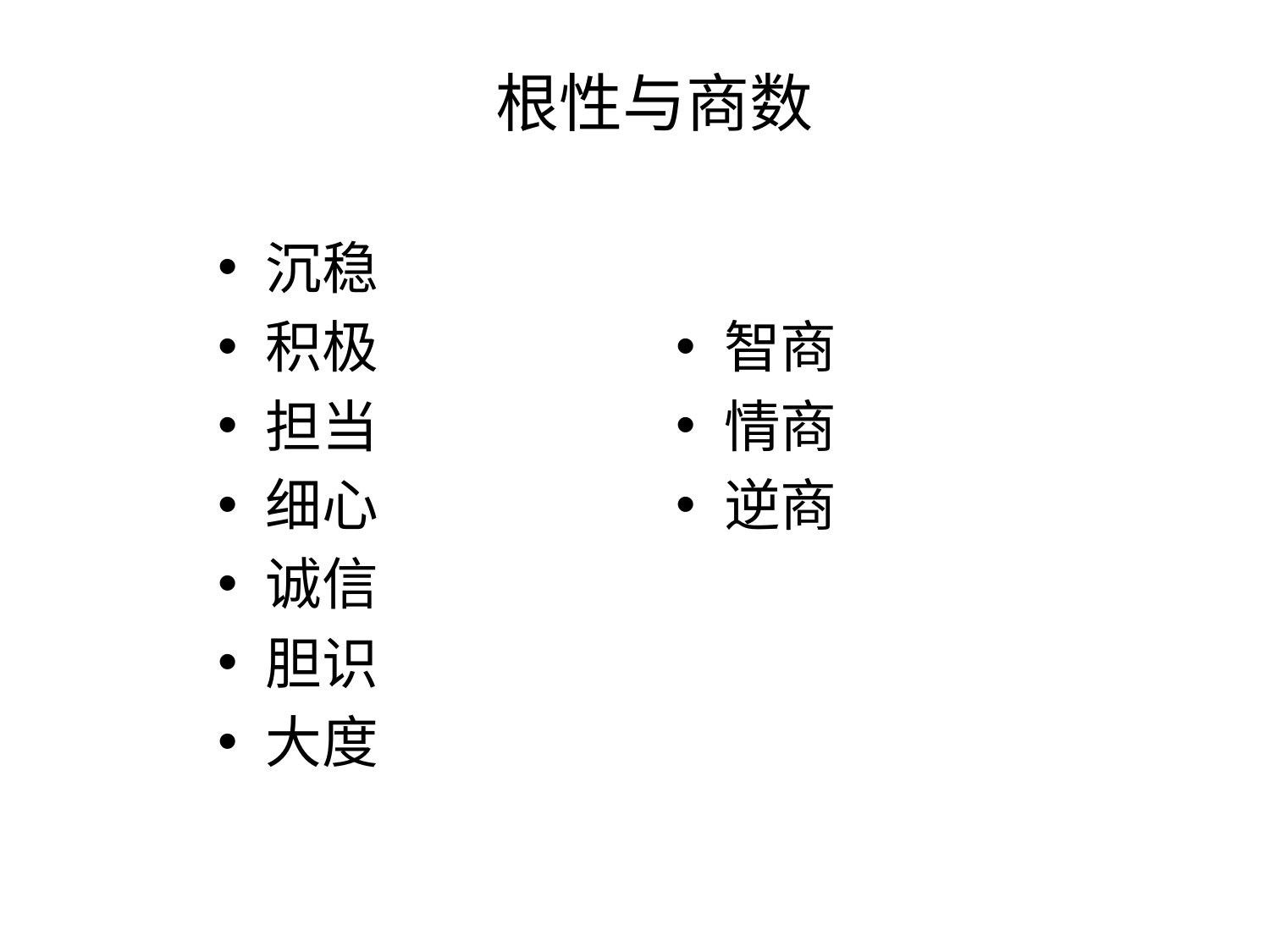

# 根性与商数
沉稳
积极
担当
细心
诚信
胆识
大度

智商
情商
逆商